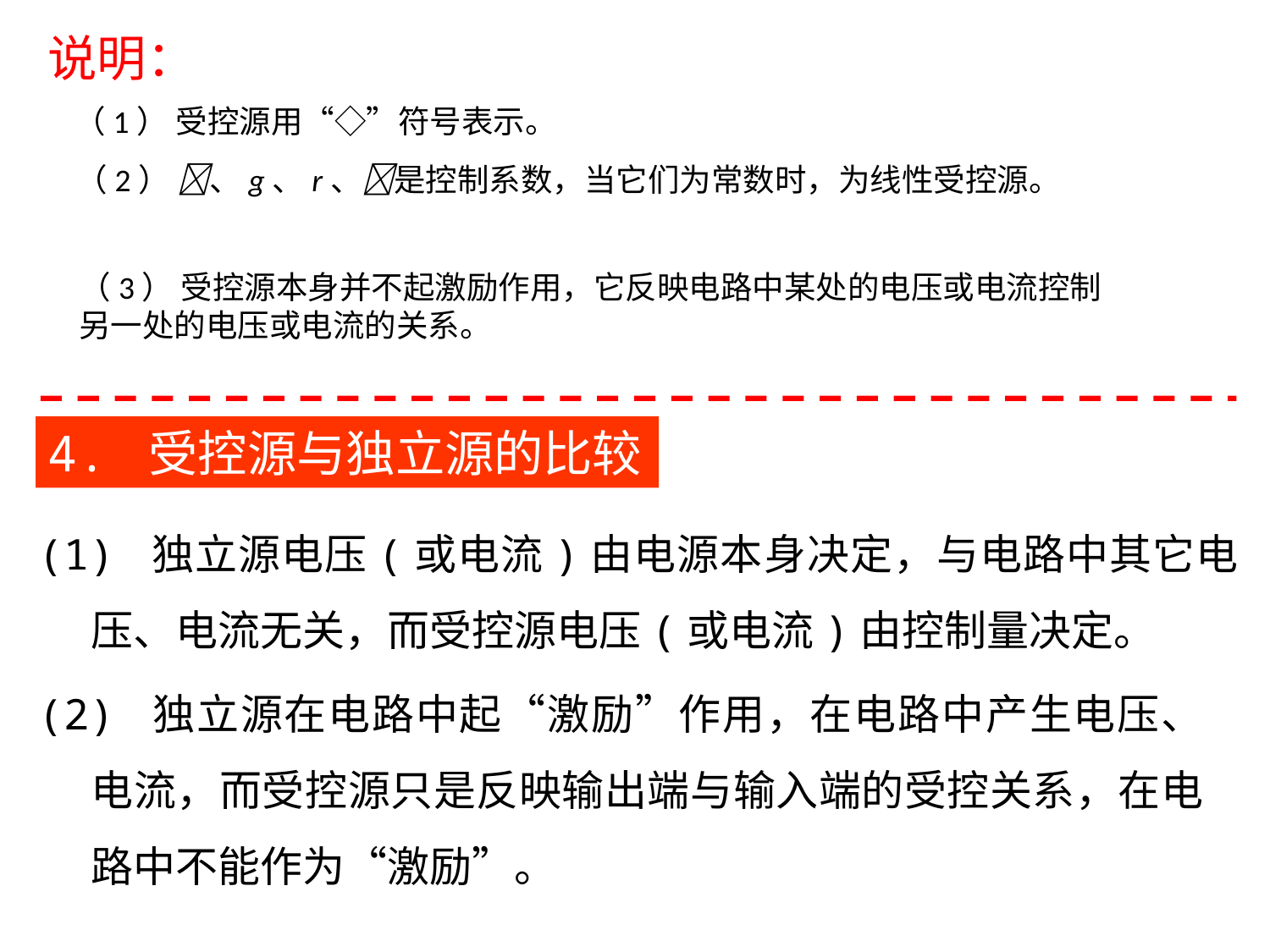

说明：
（1） 受控源用“◇”符号表示。
（2） μ、g、r、β是控制系数，当它们为常数时，为线性受控源。
（3） 受控源本身并不起激励作用，它反映电路中某处的电压或电流控制另一处的电压或电流的关系。

4. 受控源与独立源的比较
(1) 独立源电压(或电流)由电源本身决定，与电路中其它电压、电流无关，而受控源电压(或电流)由控制量决定。
(2) 独立源在电路中起“激励”作用，在电路中产生电压、电流，而受控源只是反映输出端与输入端的受控关系，在电路中不能作为“激励”。